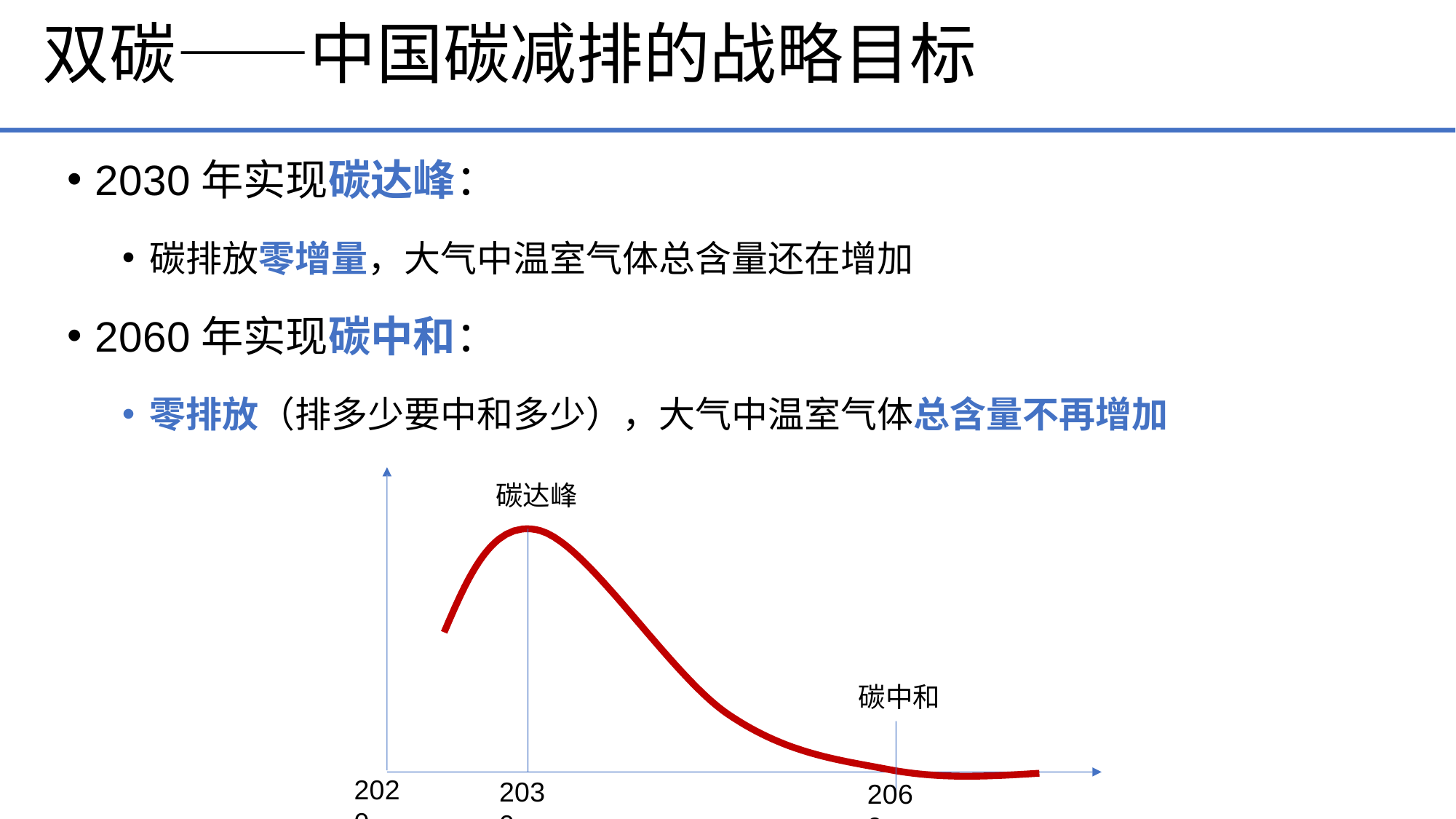

# 双碳——中国碳减排的战略目标
2030年实现碳达峰：
碳排放零增量，大气中温室气体总含量还在增加
2060年实现碳中和：
零排放（排多少要中和多少），大气中温室气体总含量不再增加

碳达峰

碳中和
2020
2030
2060